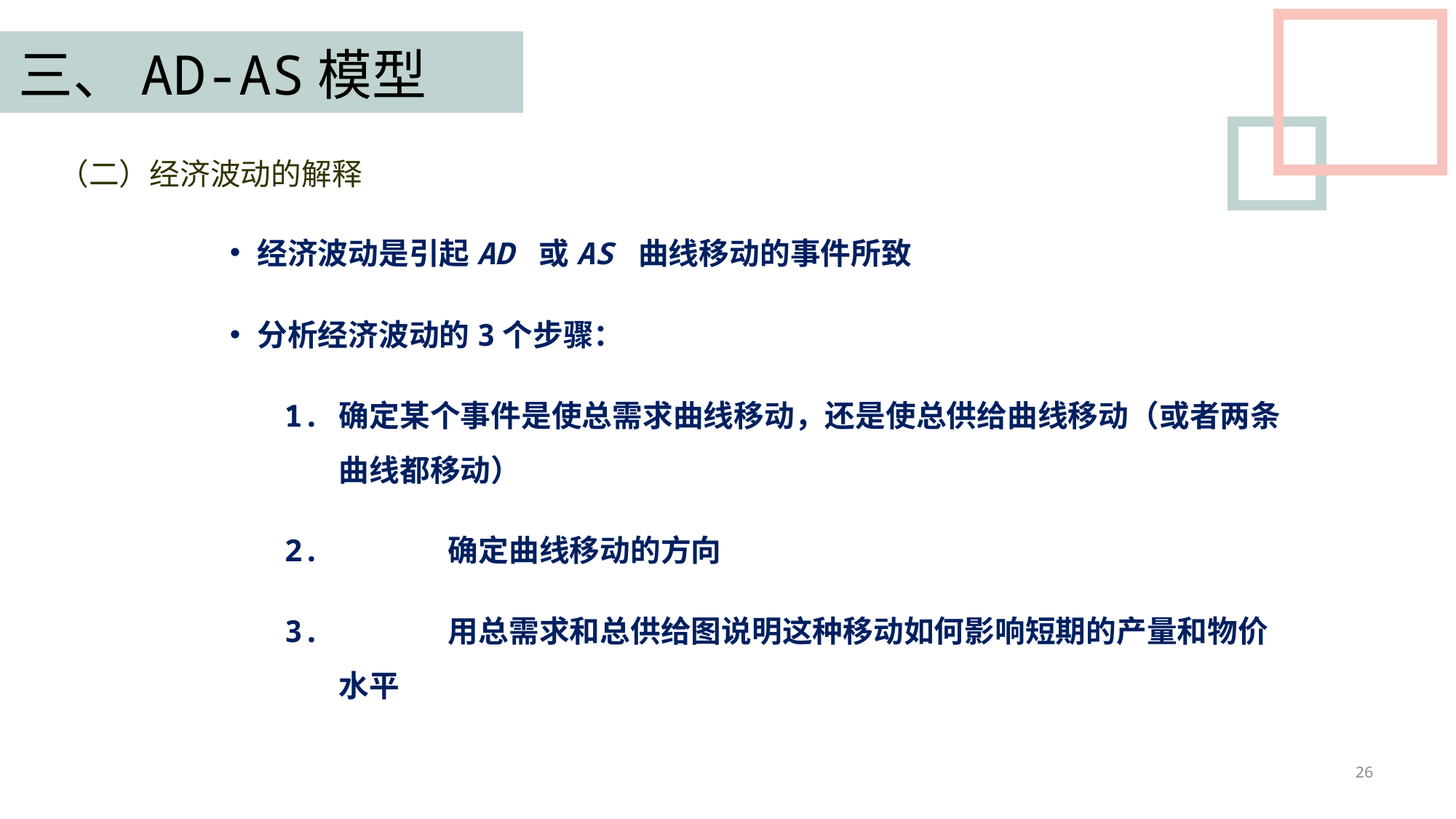

三、AD-AS模型

（二）经济波动的解释
经济波动是引起AD 或AS 曲线移动的事件所致
分析经济波动的3个步骤：
1.	确定某个事件是使总需求曲线移动，还是使总供给曲线移动（或者两条曲线都移动）
2. 	确定曲线移动的方向
3. 	用总需求和总供给图说明这种移动如何影响短期的产量和物价水平
26